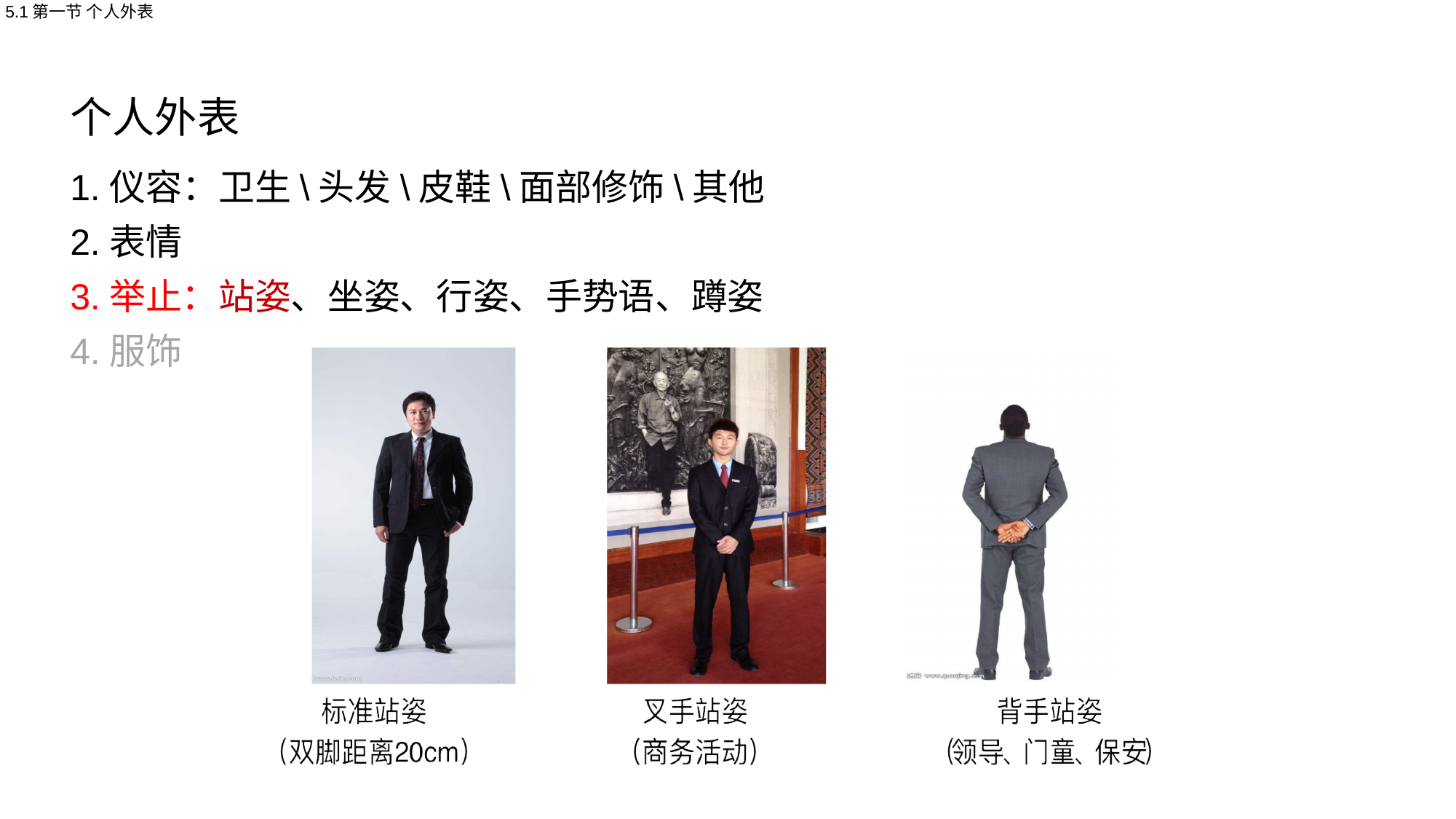

2.1.2.3举止
5.1第一节 个人外表
个人外表
1.仪容：卫生\头发\皮鞋\面部修饰\其他
2.表情
3.举止：站姿、坐姿、行姿、手势语、蹲姿
4.服饰